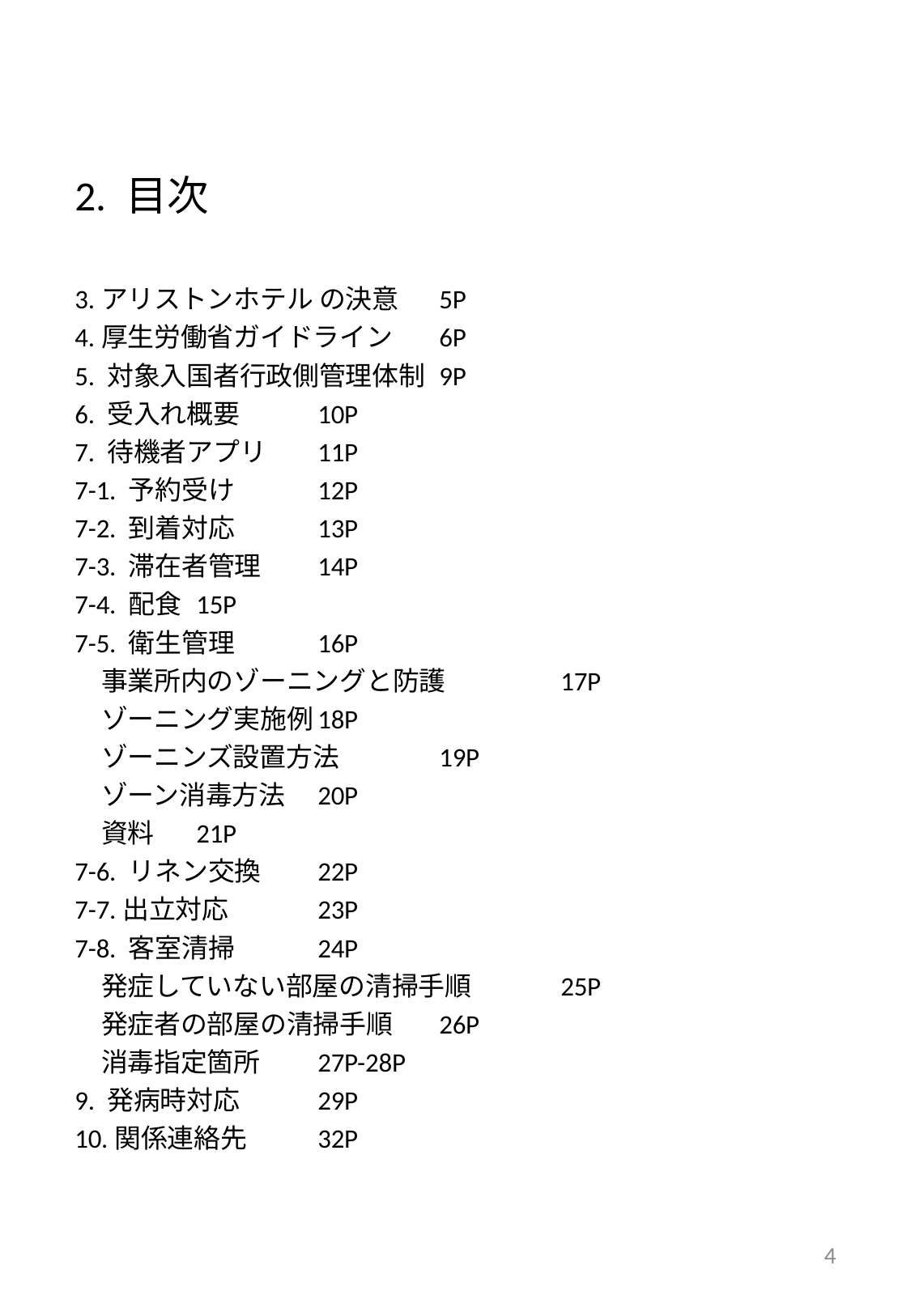

# 2. 目次
3.アリストンホテル の決意	5P
4.厚生労働省ガイドライン	6P
5. 対象入国者行政側管理体制	9P
6. 受入れ概要	10P
7. 待機者アプリ	11P
7-1. 予約受け	12P
7-2. 到着対応	13P
7-3. 滞在者管理	14P
7-4. 配食	15P
7-5. 衛生管理	16P
　事業所内のゾーニングと防護	17P
　ゾーニング実施例	18P
　ゾーニンズ設置方法	19P
　ゾーン消毒方法	20P
　資料	21P
7-6. リネン交換	22P
7-7.出立対応	23P
7-8. 客室清掃	24P
　発症していない部屋の清掃手順	25P
　発症者の部屋の清掃手順	26P
　消毒指定箇所	27P-28P
9. 発病時対応	29P
10.関係連絡先	32P
4